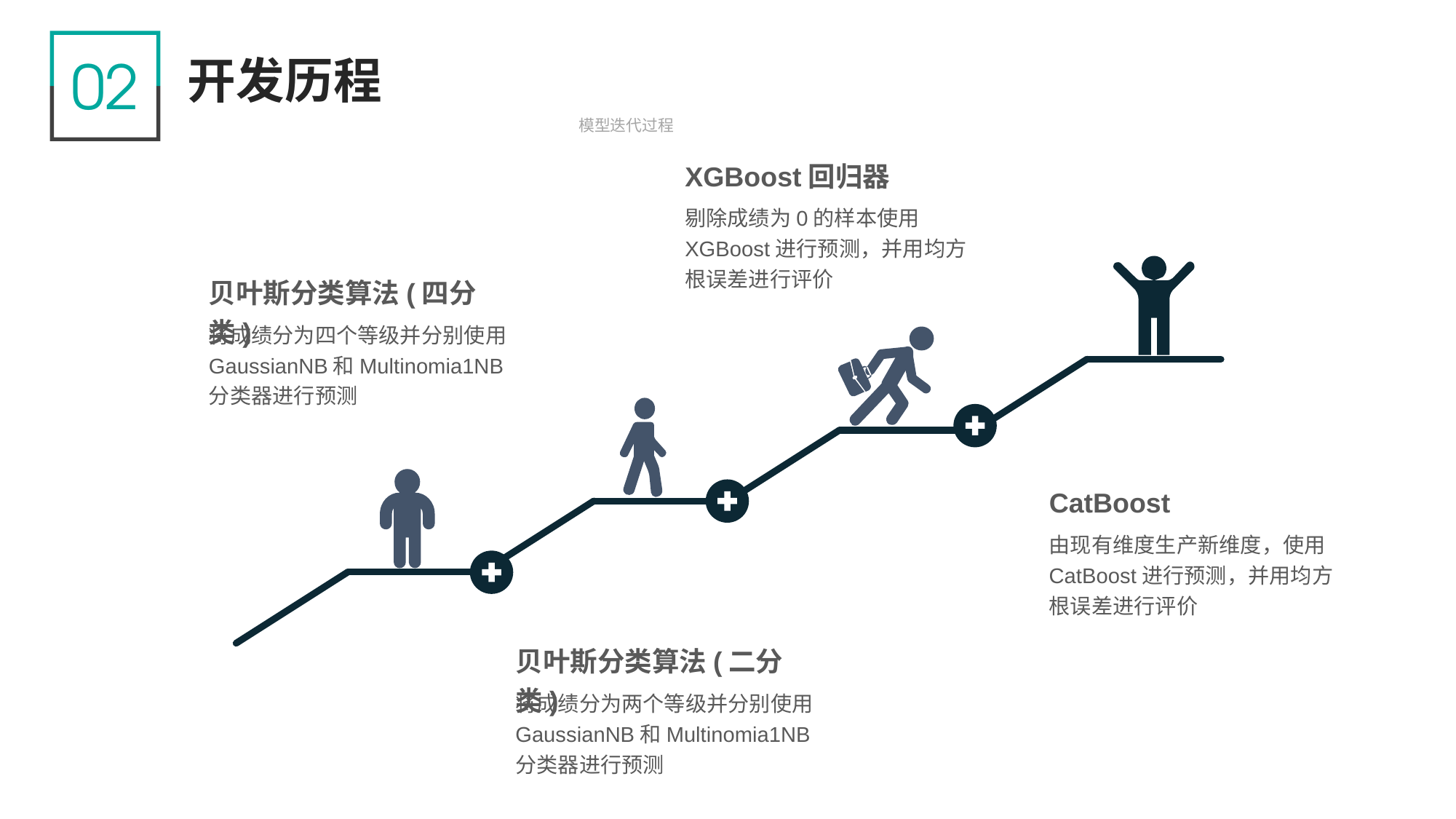

02
开发历程
模型迭代过程

XGBoost回归器
剔除成绩为0的样本使用XGBoost进行预测，并用均方根误差进行评价

贝叶斯分类算法(四分类)
将成绩分为四个等级并分别使用GaussianNB和Multinomia1NB分类器进行预测

CatBoost
由现有维度生产新维度，使用CatBoost进行预测，并用均方根误差进行评价

贝叶斯分类算法(二分类)

将成绩分为两个等级并分别使用GaussianNB和Multinomia1NB分类器进行预测